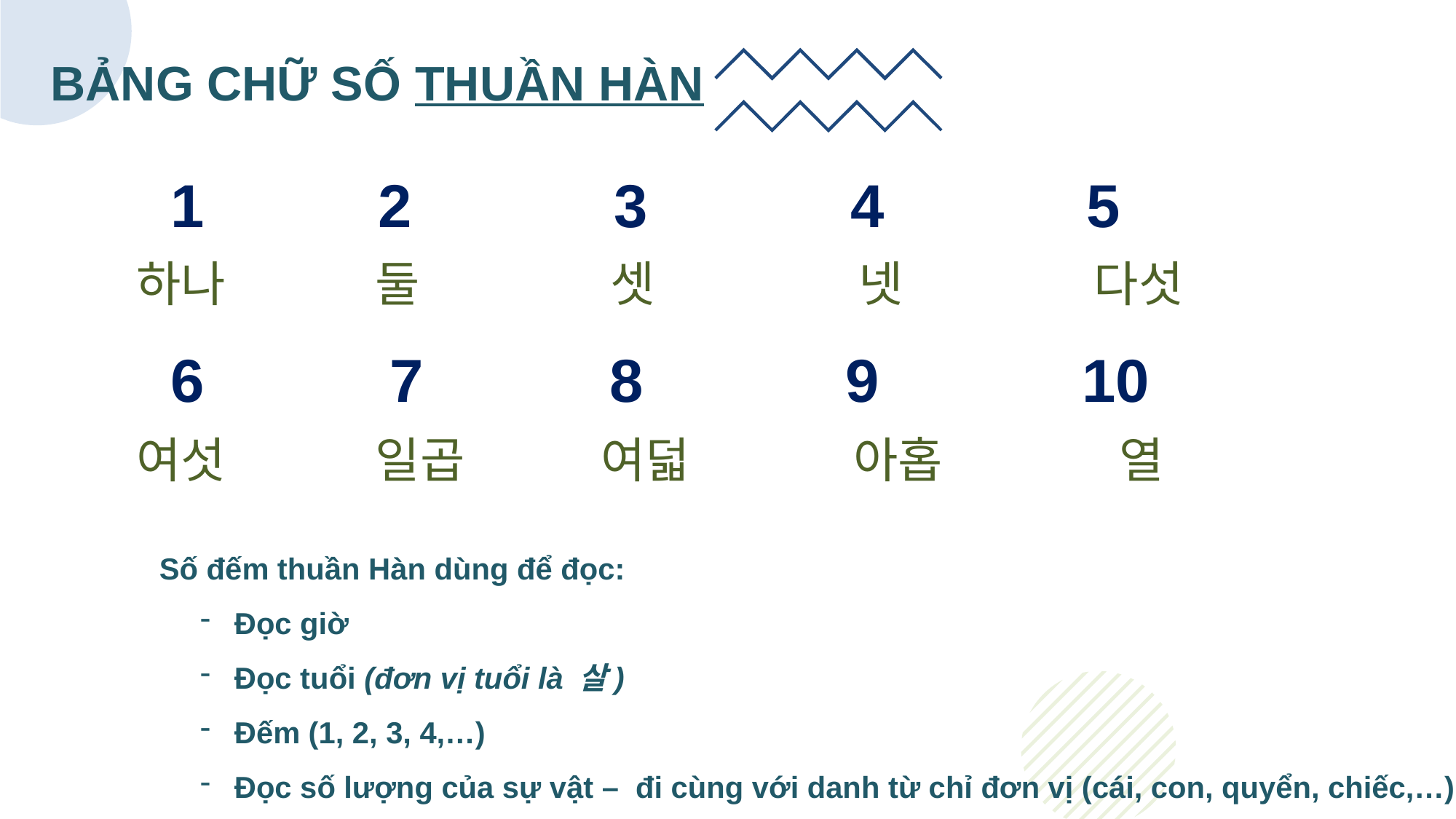

BẢNG CHỮ SỐ THUẦN HÀN
       2            3            4            5

6           7           8            9            10
하나           둘              셋               넷              다섯
여섯           일곱          여덟            아홉             열
Số đếm thuần Hàn dùng để đọc:
Đọc giờ
Đọc tuổi (đơn vị tuổi là 살)
Đếm (1, 2, 3, 4,…)
Đọc số lượng của sự vật –  đi cùng với danh từ chỉ đơn vị (cái, con, quyển, chiếc,…)